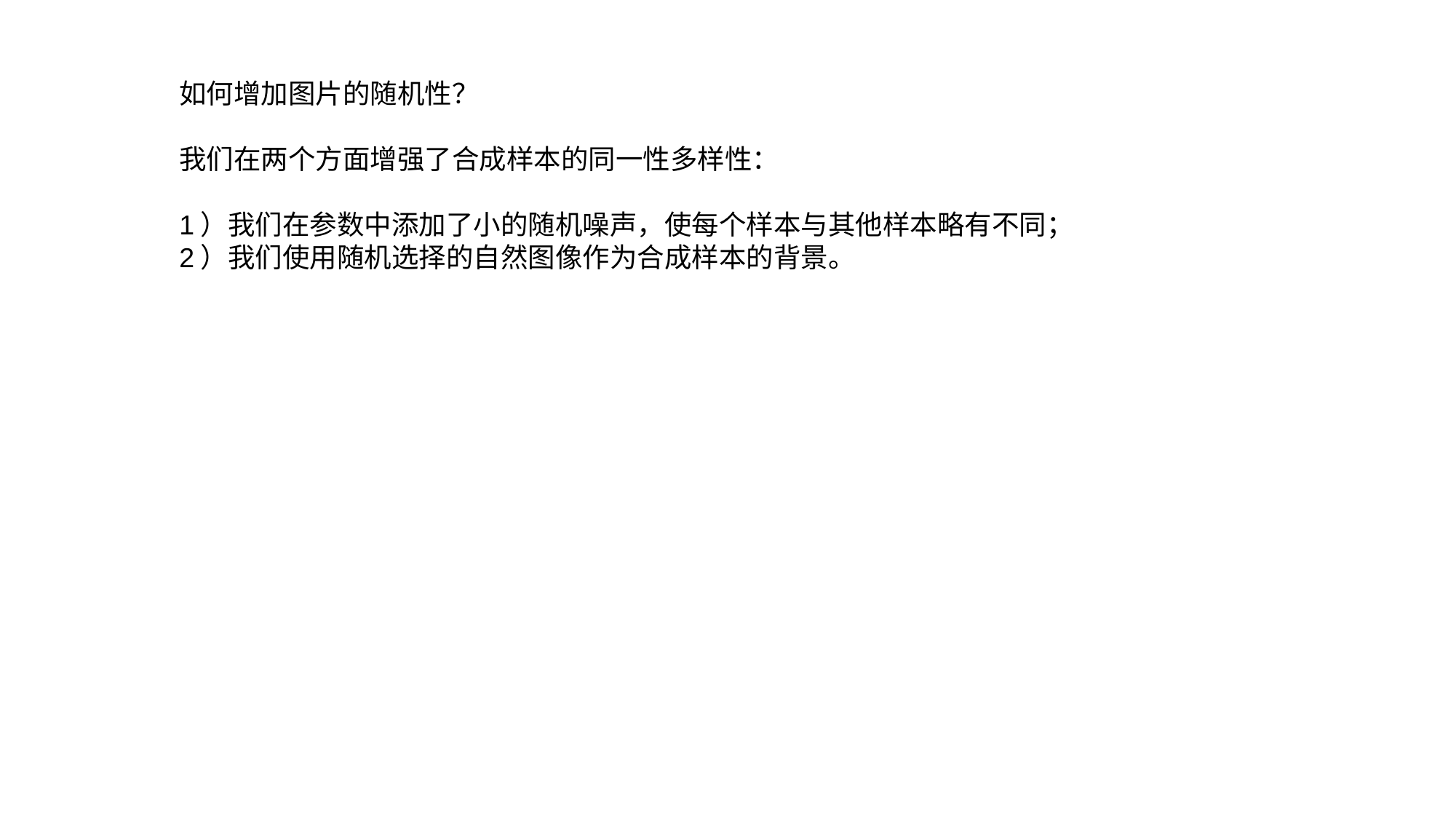

如何增加图片的随机性？

我们在两个方面增强了合成样本的同一性多样性：

1）我们在参数中添加了小的随机噪声，使每个样本与其他样本略有不同；
2）我们使用随机选择的自然图像作为合成样本的背景。